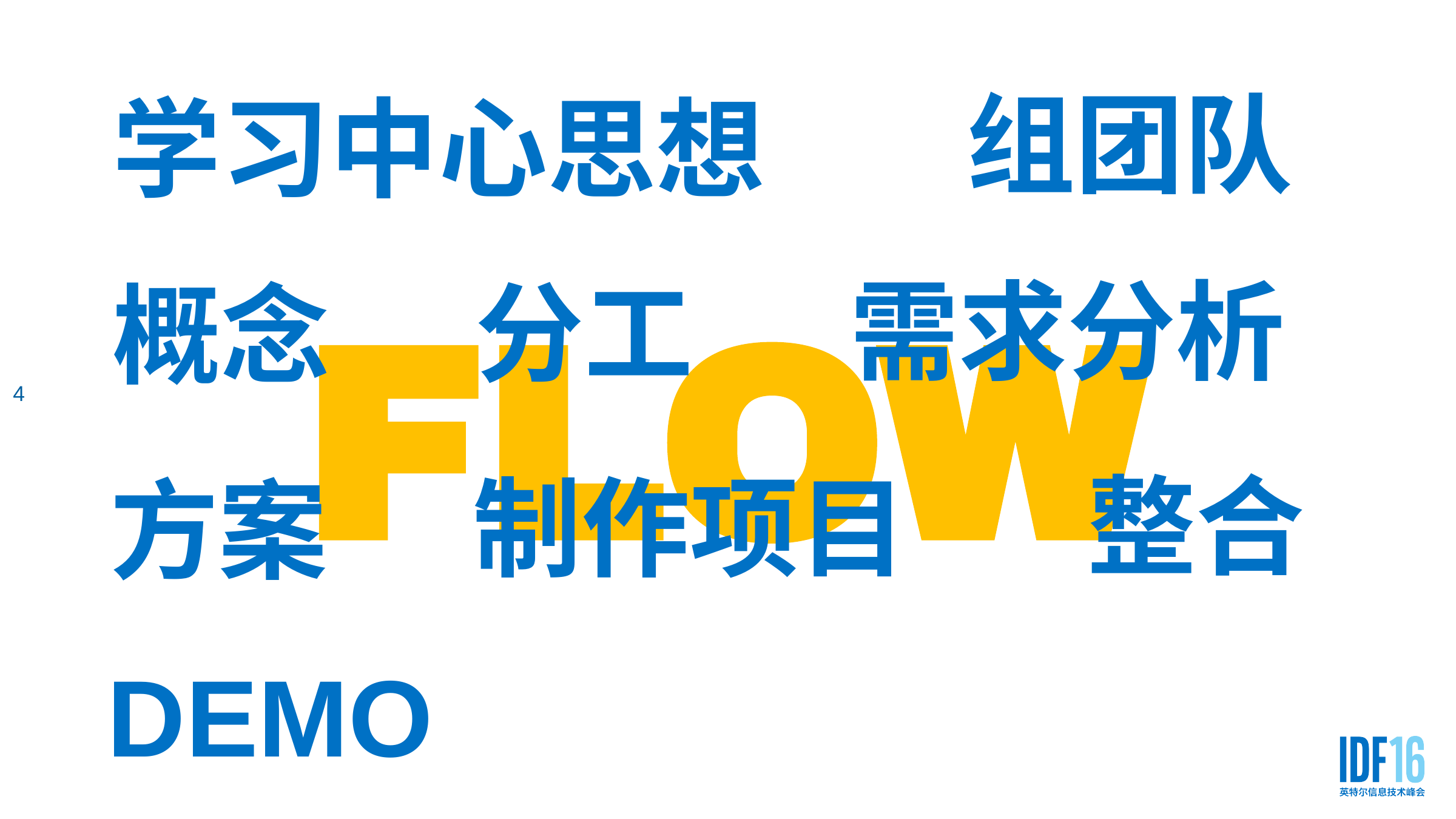

组团队
# 学习中心思想
4
需求分析
分工
概念
FLOW
整合
制作项目
方案
DEMO